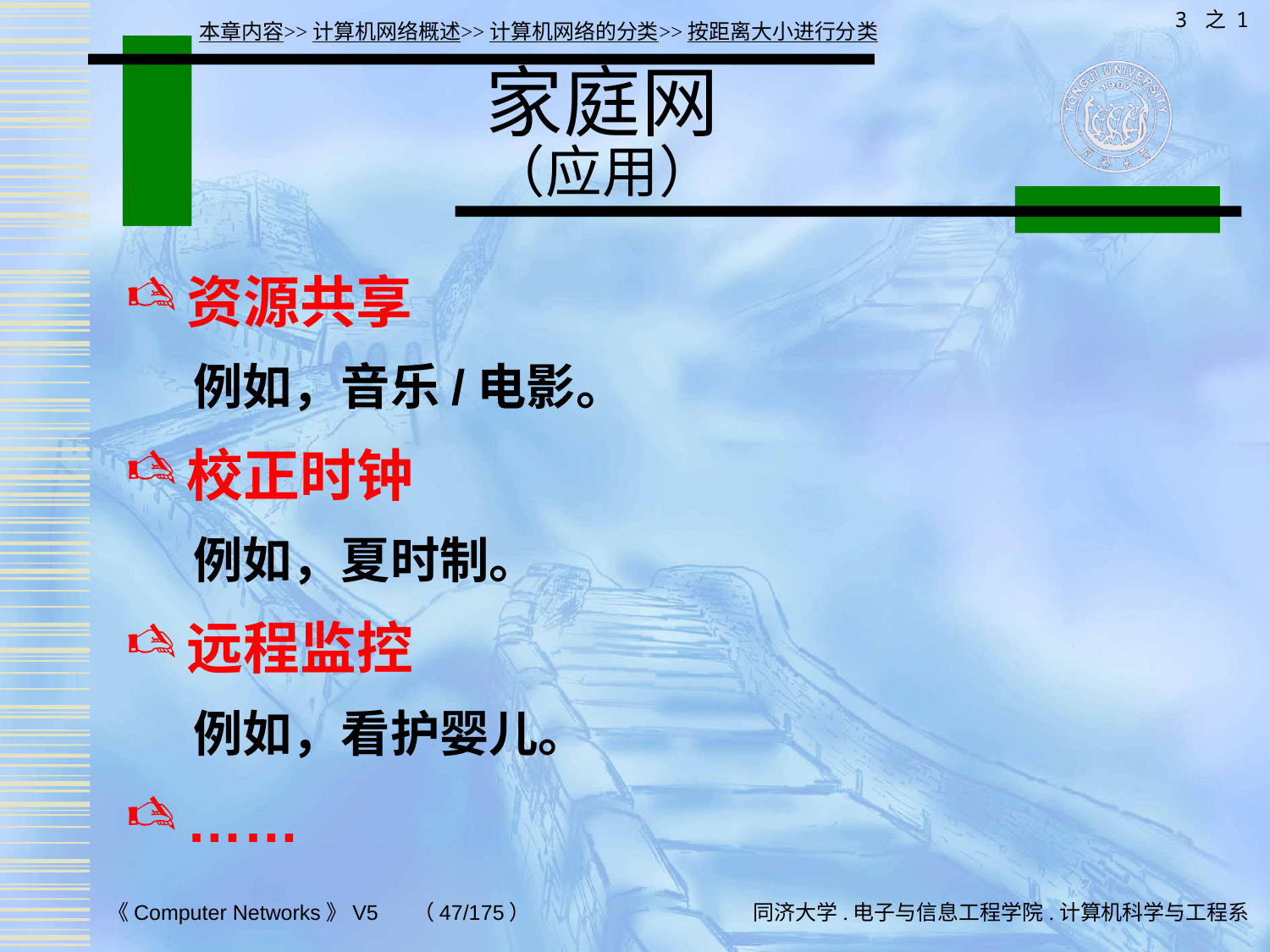

3 之 1
本章内容>>计算机网络概述>>计算机网络的分类>>按距离大小进行分类
# 家庭网 （应用）
资源共享
     例如，音乐/电影。
校正时钟
     例如，夏时制。
远程监控
     例如，看护婴儿。
……